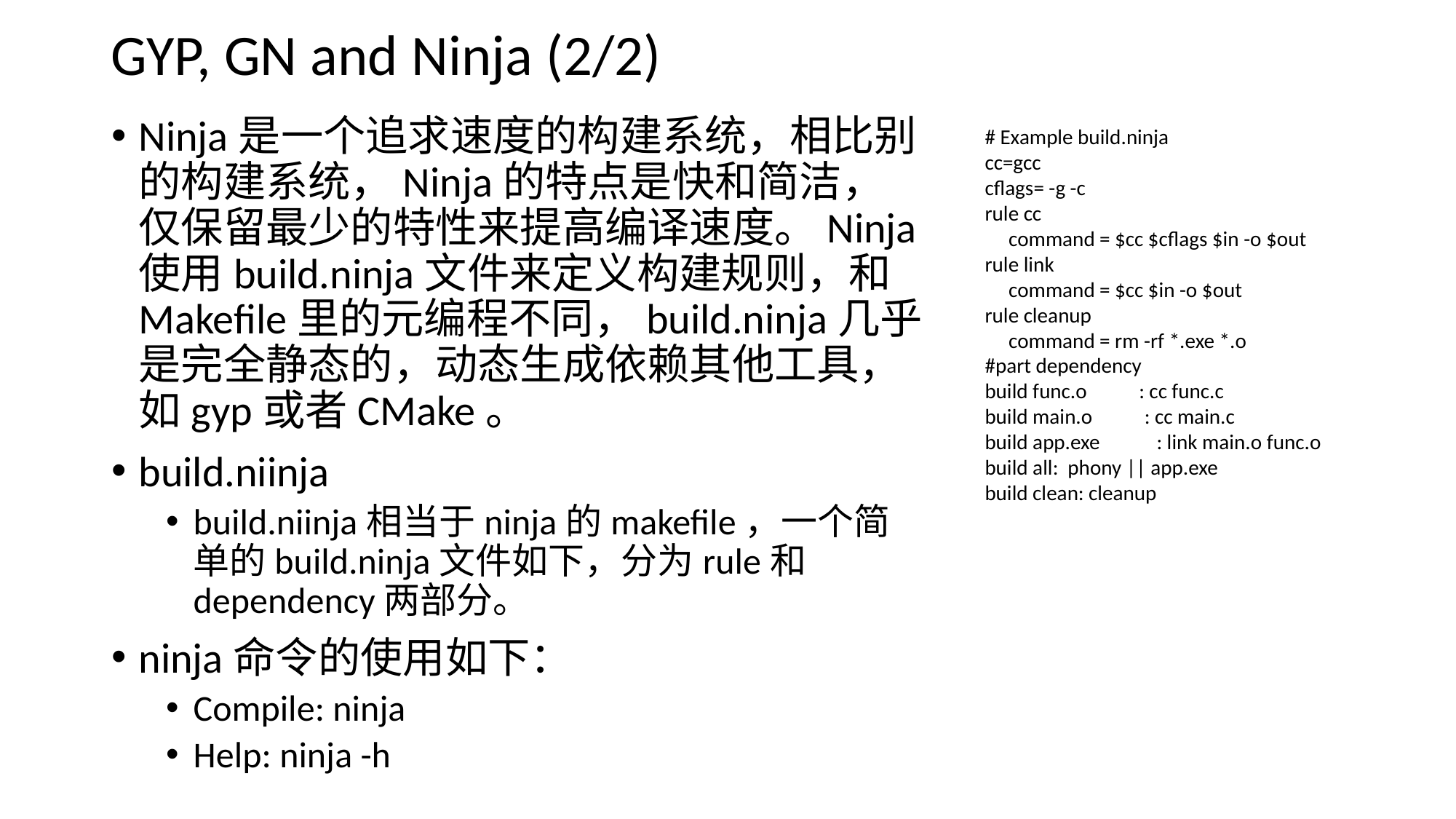

# GYP, GN and Ninja (2/2)
Ninja是一个追求速度的构建系统，相比别的构建系统，Ninja的特点是快和简洁，仅保留最少的特性来提高编译速度。Ninja使用build.ninja文件来定义构建规则，和Makefile里的元编程不同，build.ninja几乎是完全静态的，动态生成依赖其他工具，如gyp或者CMake。
build.niinja
build.niinja相当于ninja的makefile，一个简单的build.ninja文件如下，分为rule和dependency两部分。
ninja命令的使用如下：
Compile: ninja
Help: ninja -h
# Example build.ninja
cc=gcc
cflags= -g -c
rule cc
     command = $cc $cflags $in -o $out
rule link
     command = $cc $in -o $out
rule cleanup
     command = rm -rf *.exe *.o
#part dependency
build func.o           : cc func.c
build main.o           : cc main.c
build app.exe            : link main.o func.o
build all:  phony || app.exe
build clean: cleanup